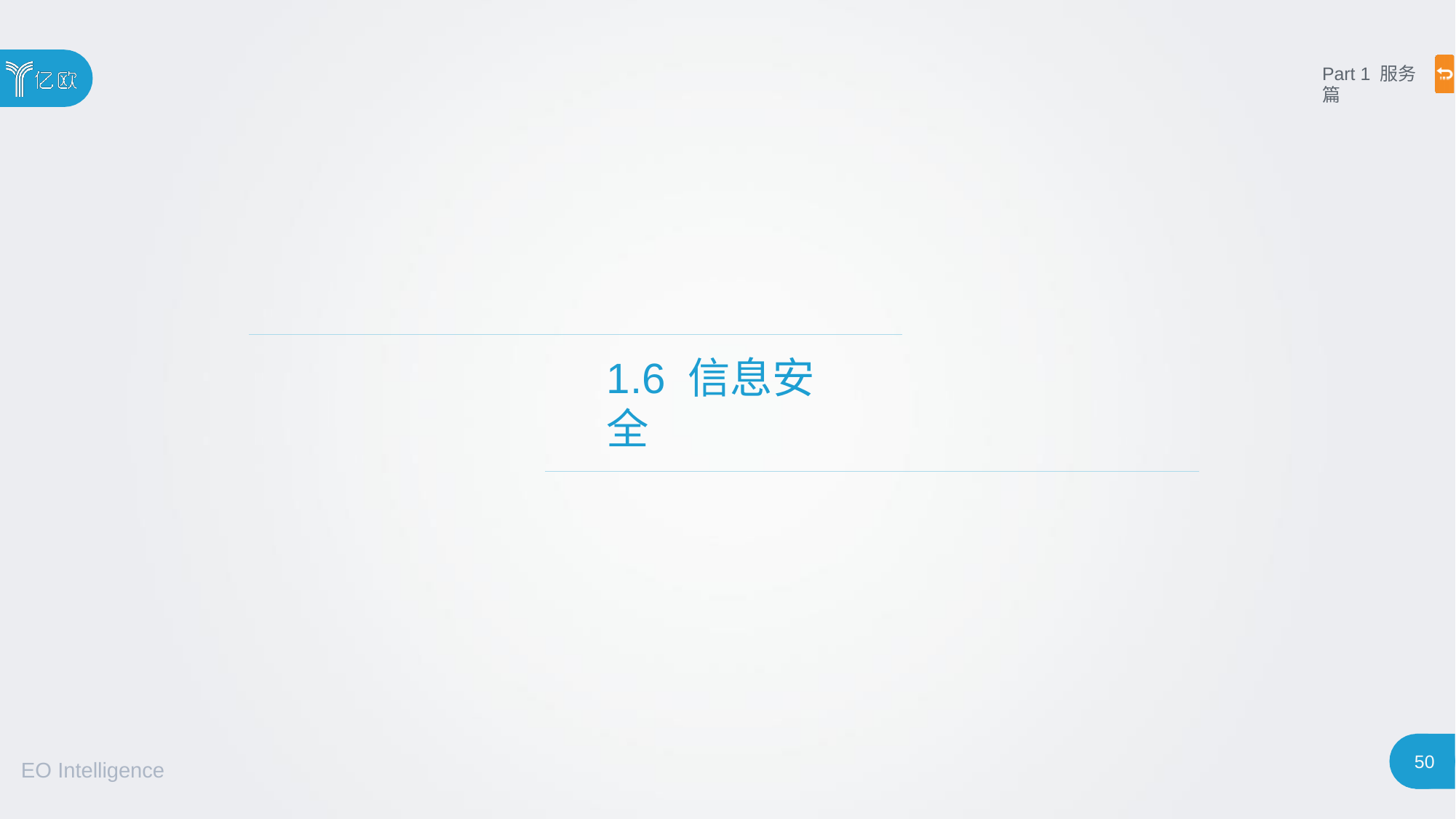

Part 1 服务篇
# 1.6 信息安全
50
EO Intelligence